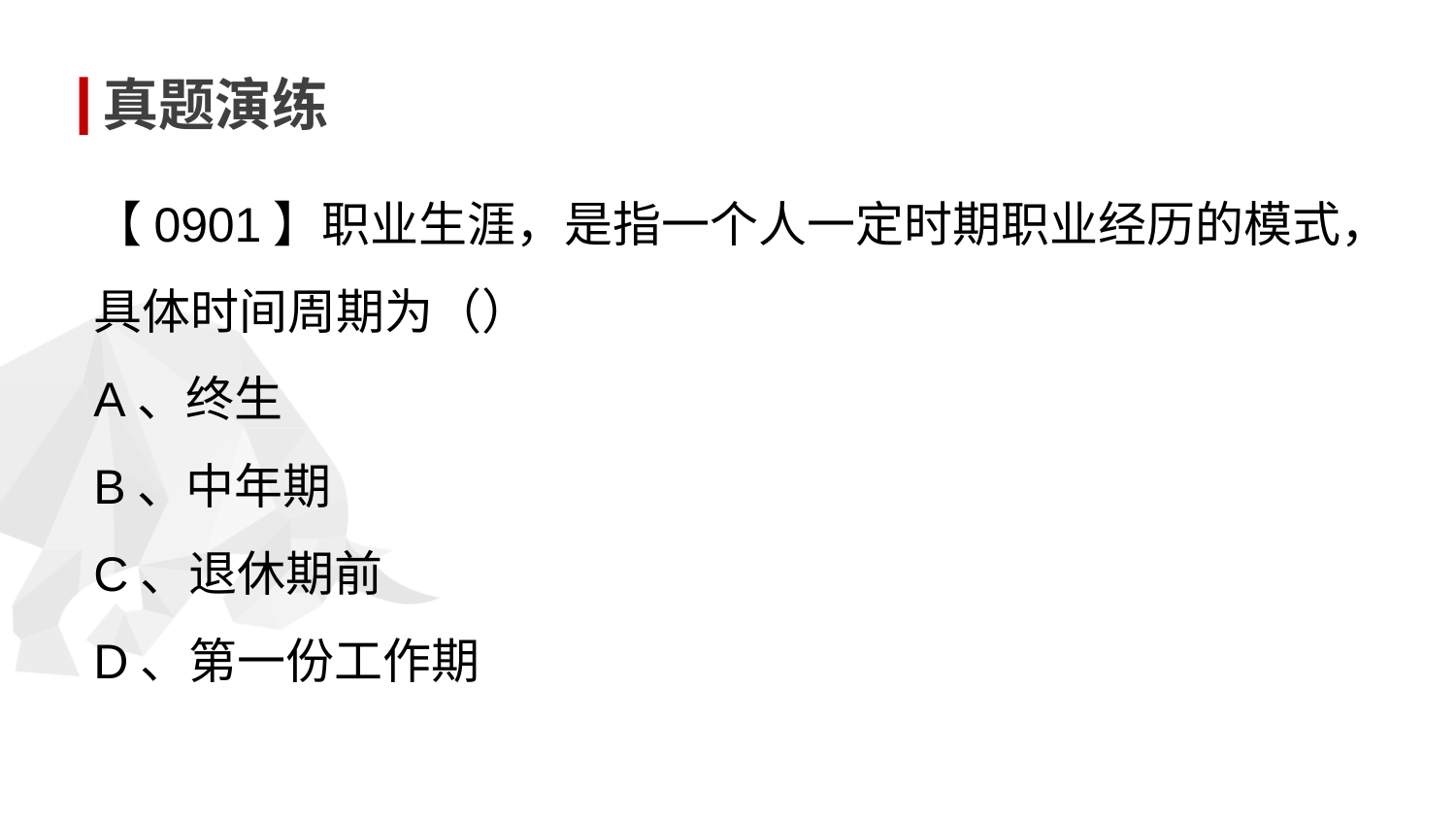

真题演练
【0901】职业生涯，是指一个人一定时期职业经历的模式，具体时间周期为（）
A、终生
B、中年期
C、退休期前
D、第一份工作期